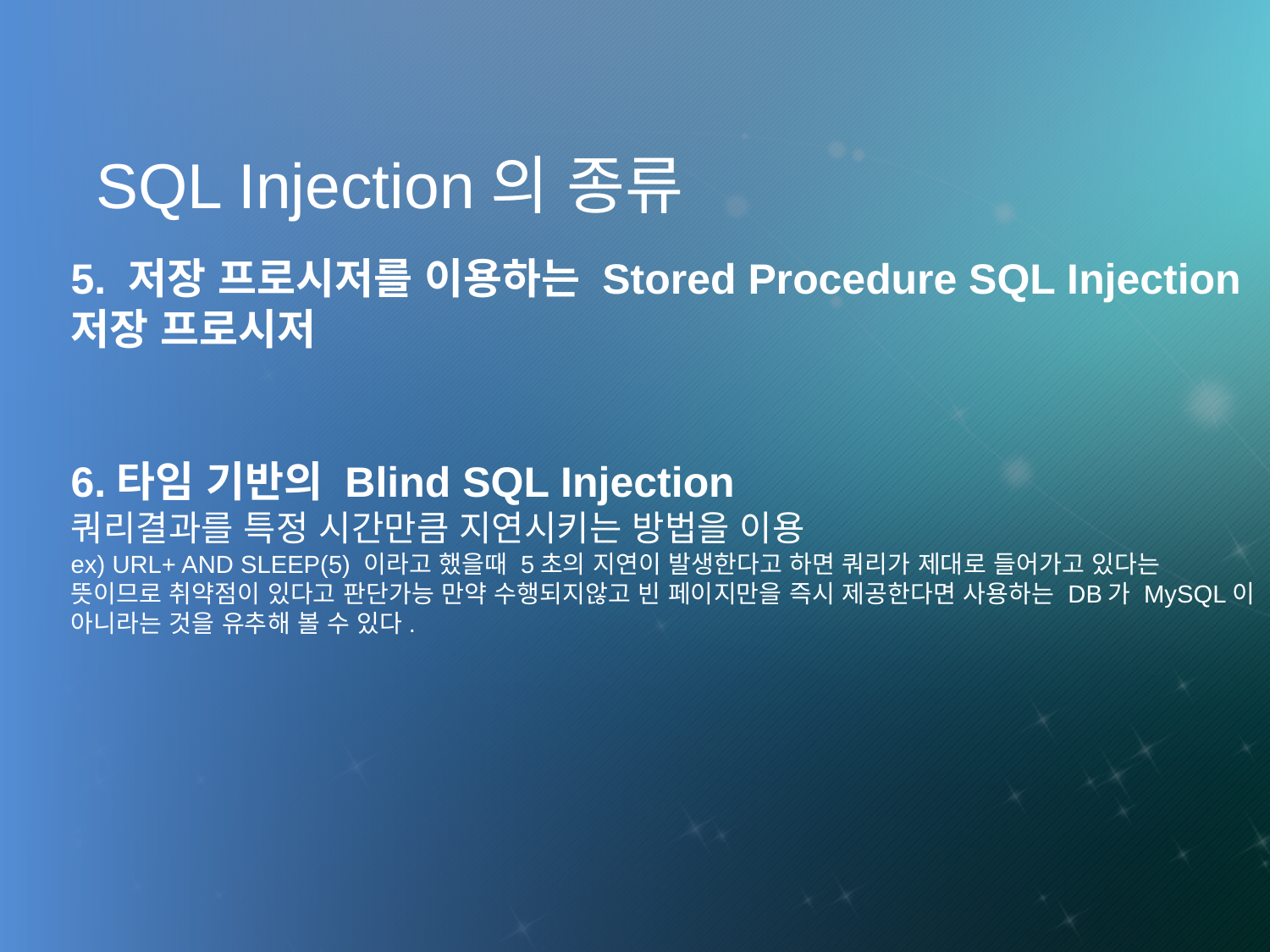

SQL Injection의 종류
5. 저장 프로시저를 이용하는 Stored Procedure SQL Injection
저장 프로시저

6.타임 기반의 Blind SQL Injection
쿼리결과를 특정 시간만큼 지연시키는 방법을 이용
ex) URL+ AND SLEEP(5) 이라고 했을때 5초의 지연이 발생한다고 하면 쿼리가 제대로 들어가고 있다는 뜻이므로 취약점이 있다고 판단가능 만약 수행되지않고 빈 페이지만을 즉시 제공한다면 사용하는 DB가 MySQL이 아니라는 것을 유추해 볼 수 있다.